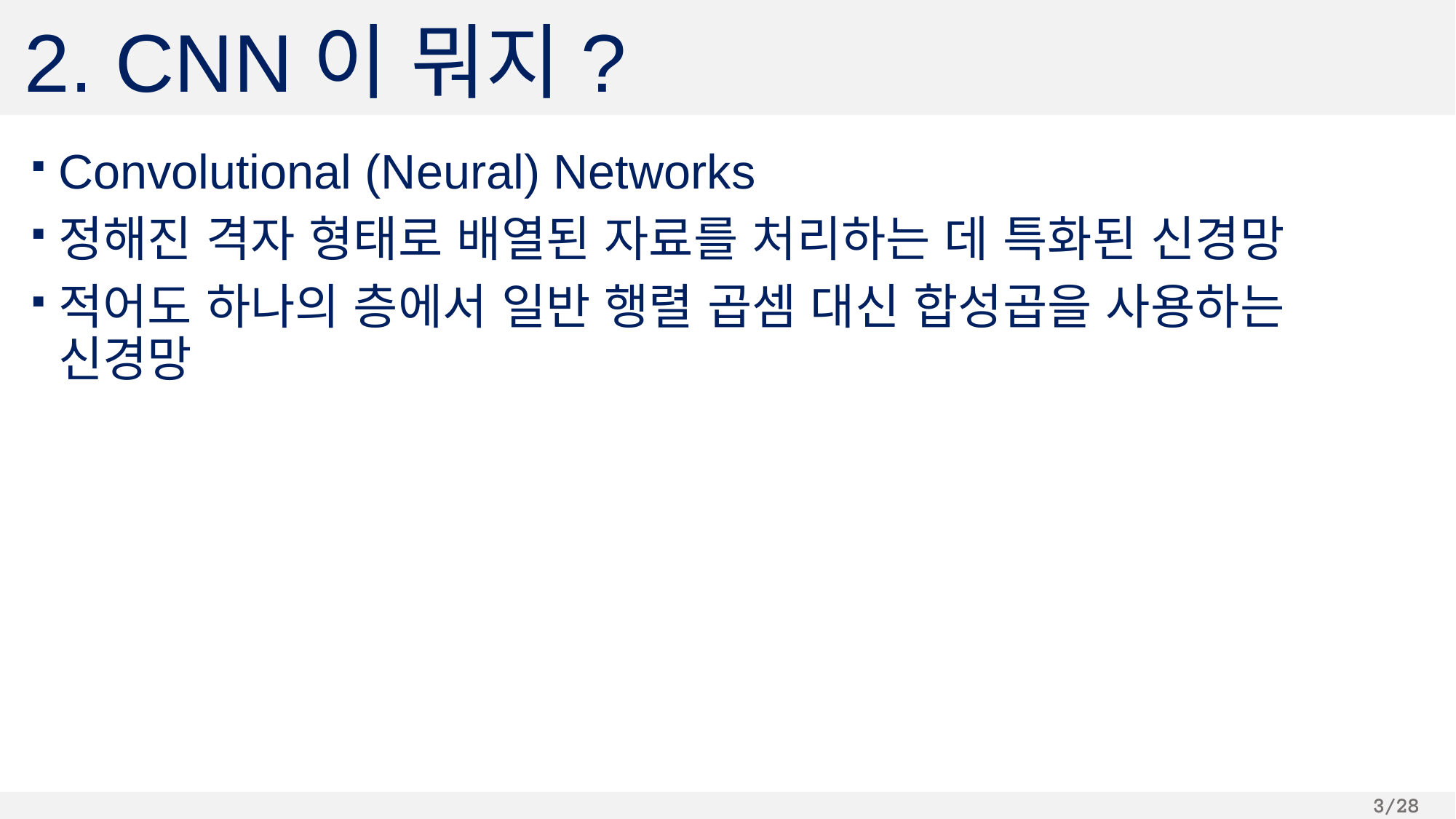

# 2. CNN이 뭐지?
Convolutional (Neural) Networks
정해진 격자 형태로 배열된 자료를 처리하는 데 특화된 신경망
적어도 하나의 층에서 일반 행렬 곱셈 대신 합성곱을 사용하는 신경망